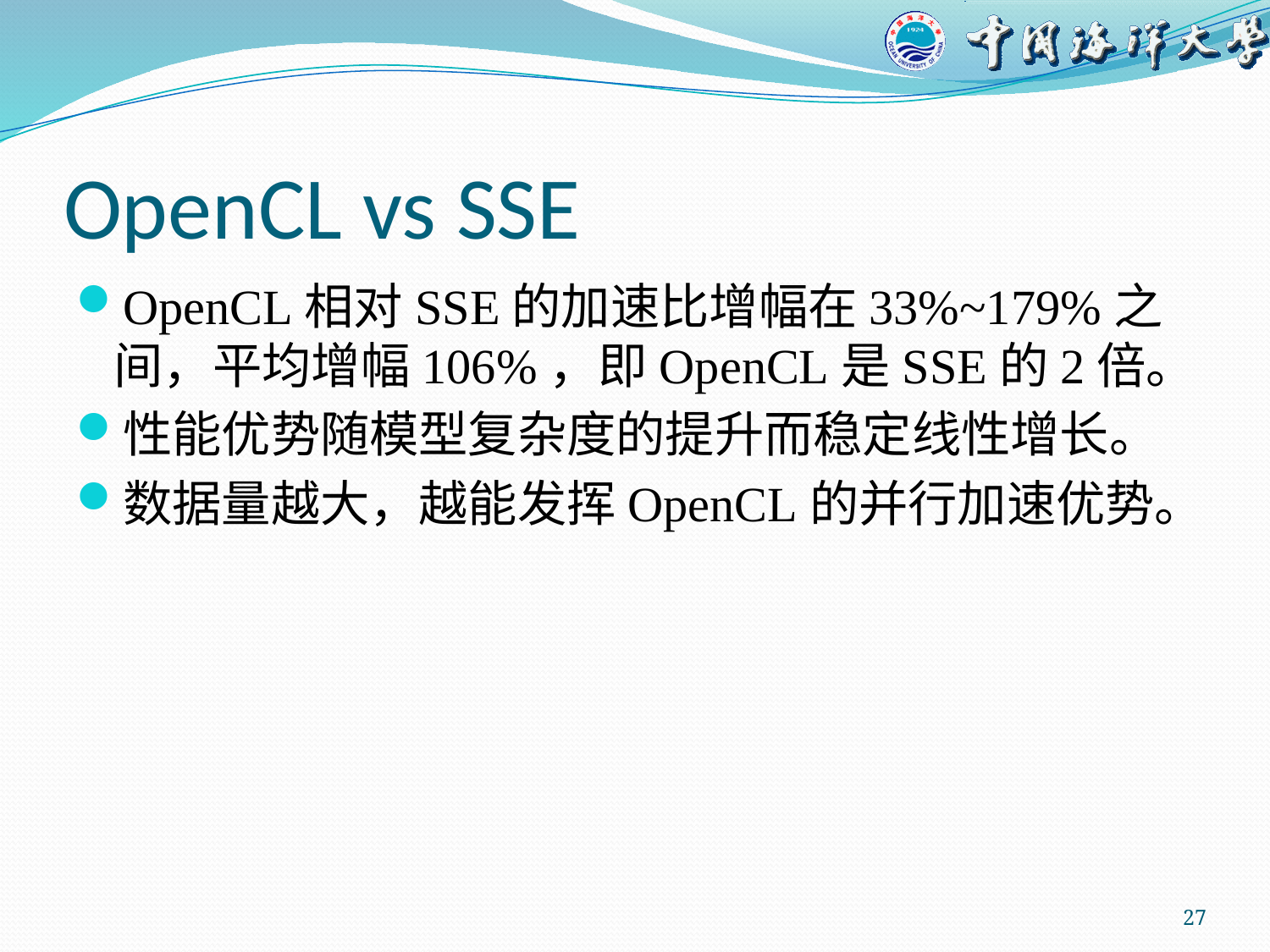

# OpenCL vs SSE
OpenCL相对SSE的加速比增幅在33%~179%之间，平均增幅106%，即OpenCL是SSE的2倍。
性能优势随模型复杂度的提升而稳定线性增长。
数据量越大，越能发挥OpenCL的并行加速优势。

27